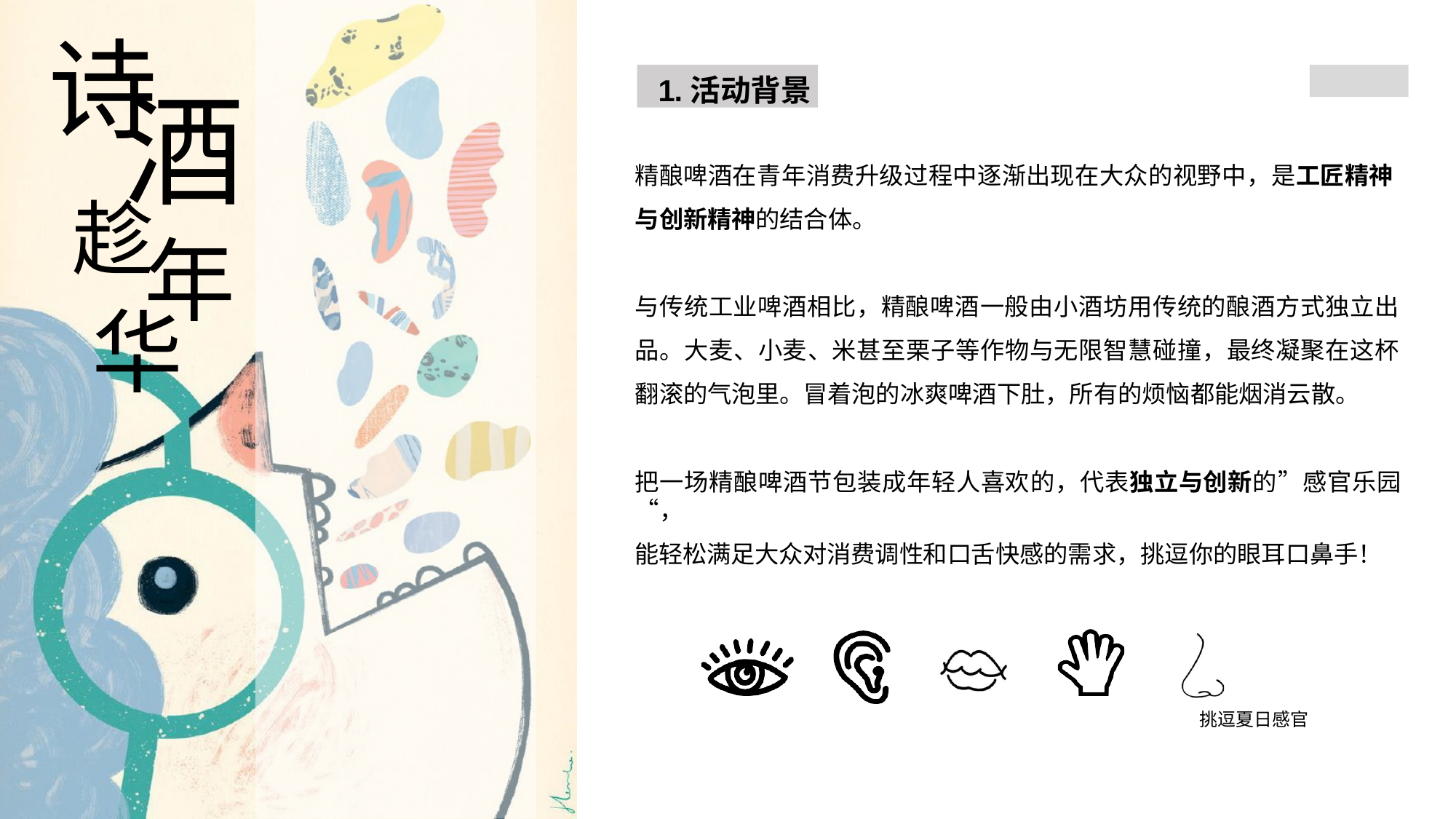

# 诗
1.活动背景

酒
精酿啤酒在青年消费升级过程中逐渐出现在大众的视野中，是工匠精神
与创新精神的结合体。
趁
年
与传统工业啤酒相比，精酿啤酒一般由小酒坊用传统的酿酒方式独立出 品。大麦、小麦、米甚至栗子等作物与无限智慧碰撞，最终凝聚在这杯 翻滚的气泡里。冒着泡的冰爽啤酒下肚，所有的烦恼都能烟消云散。
华
把一场精酿啤酒节包装成年轻人喜欢的，代表独立与创新的”感官乐园“，
能轻松满足大众对消费调性和口舌快感的需求，挑逗你的眼耳口鼻手！

挑逗夏日感官